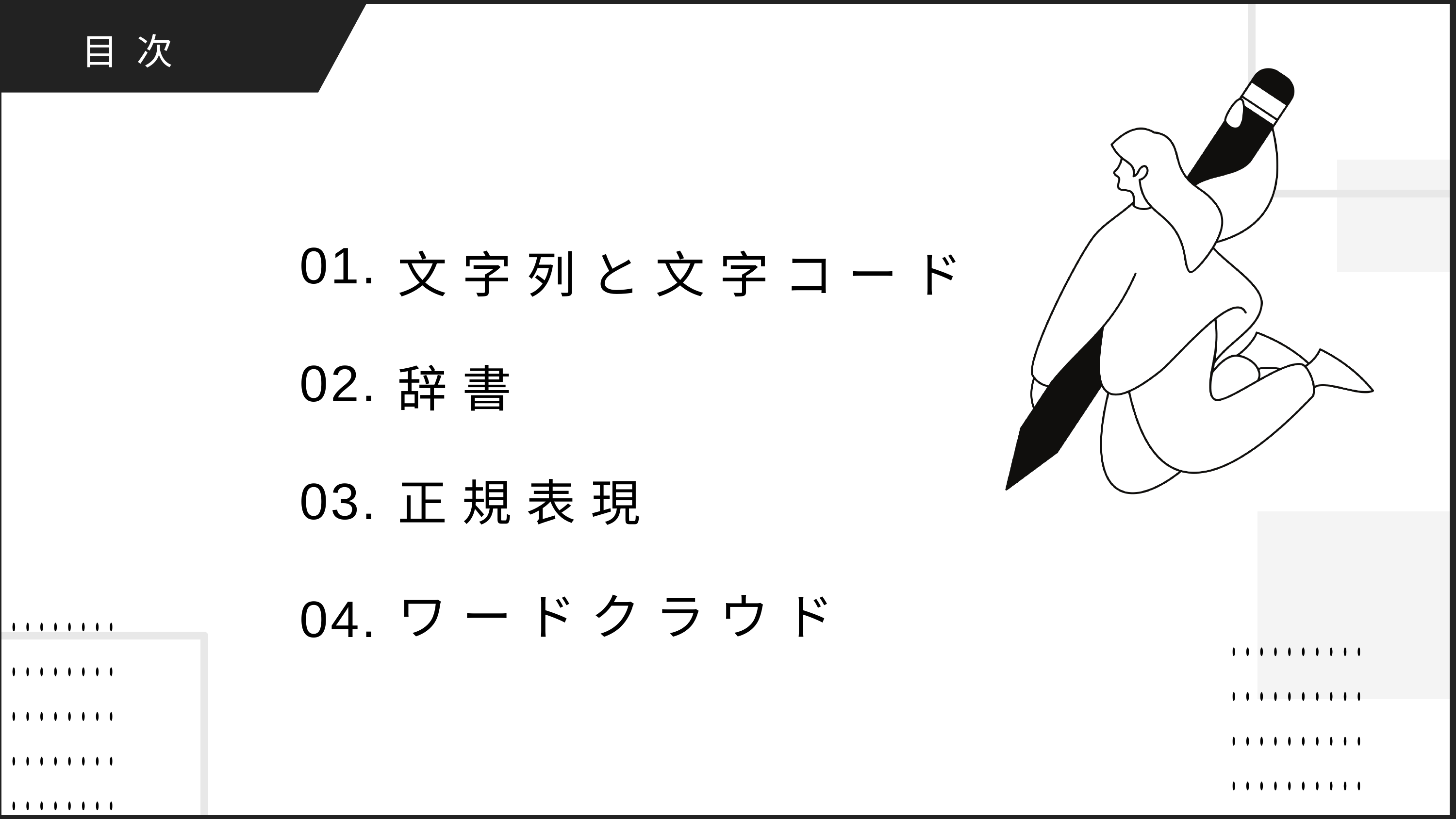

目次

01.
02.
03.
04.

文字列と文字コード
辞書
正規表現
ワードクラウド